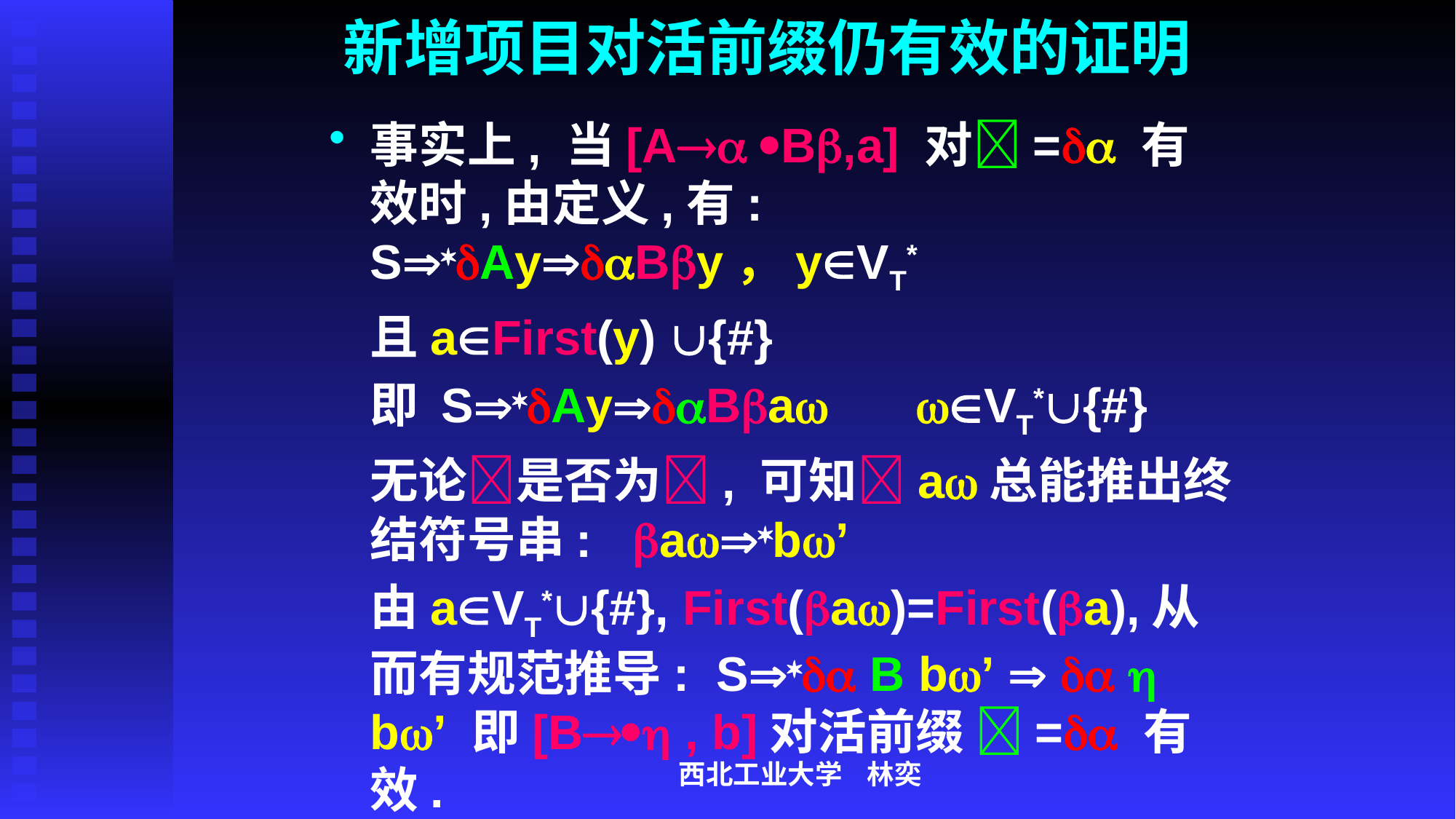

# 新增项目对活前缀仍有效的证明
事实上, 当[A→α •Bβ,a] 对γ=δα 有效时,由定义,有: S⇒∗δAy⇒δαBβy，y∈VT*
	且a∈First(y) ∪{#}
	即 S⇒∗δAy⇒δαBβaω 	ω∈VT*∪{#}
	无论β是否为ε, 可知βaω总能推出终结符号串:   βaω⇒∗bω’
	由a∈VT*∪{#}, First(βaω)=First(βa),从而有规范推导:  S⇒∗δα B bω’ ⇒ δα η bω’ 即[B→•η , b]对活前缀 γ=δα 有效.

西北工业大学    林奕
109